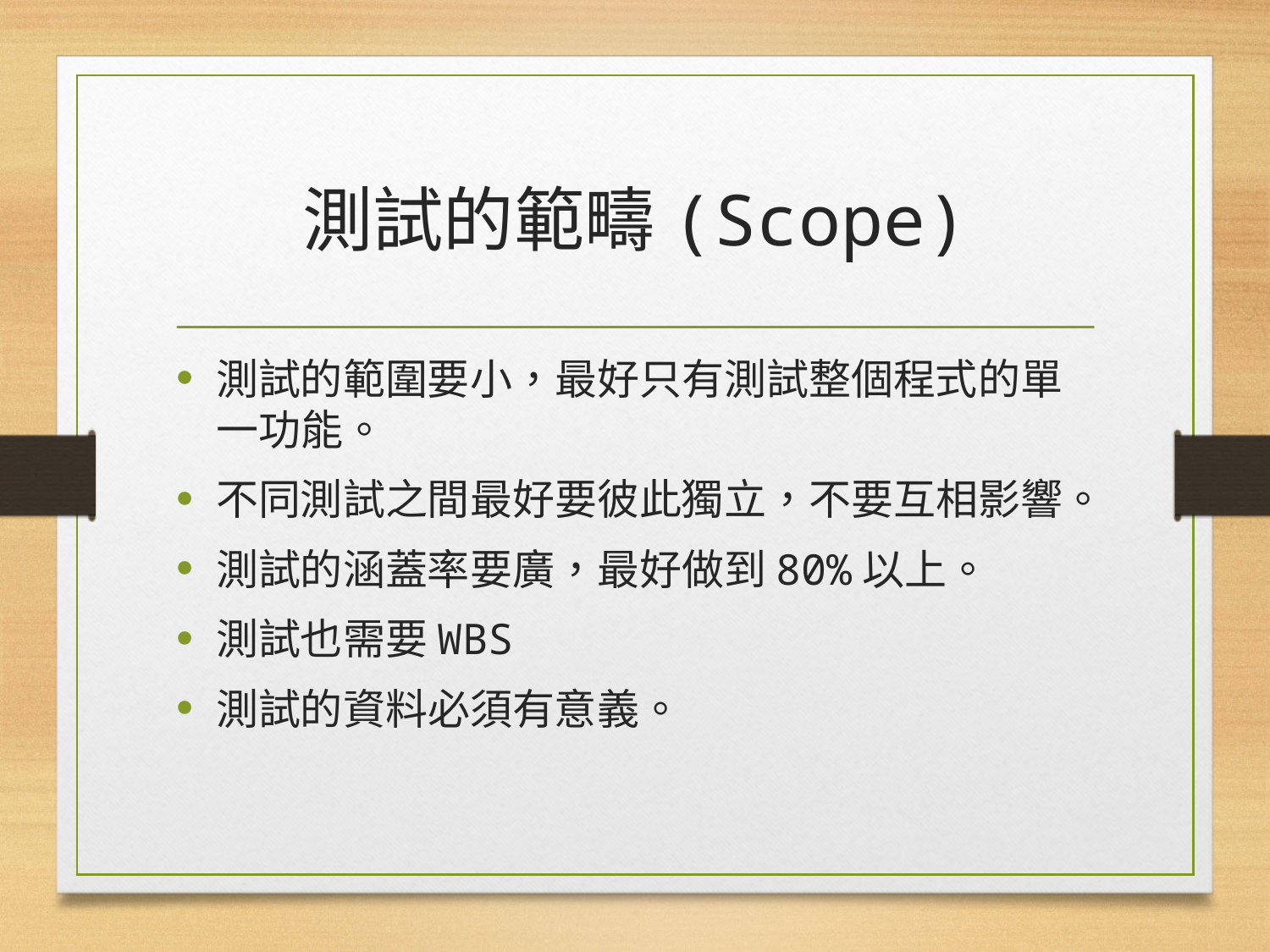

# 測試的範疇(Scope)
測試的範圍要小，最好只有測試整個程式的單一功能。
不同測試之間最好要彼此獨立，不要互相影響。
測試的涵蓋率要廣，最好做到80%以上。
測試也需要WBS
測試的資料必須有意義。